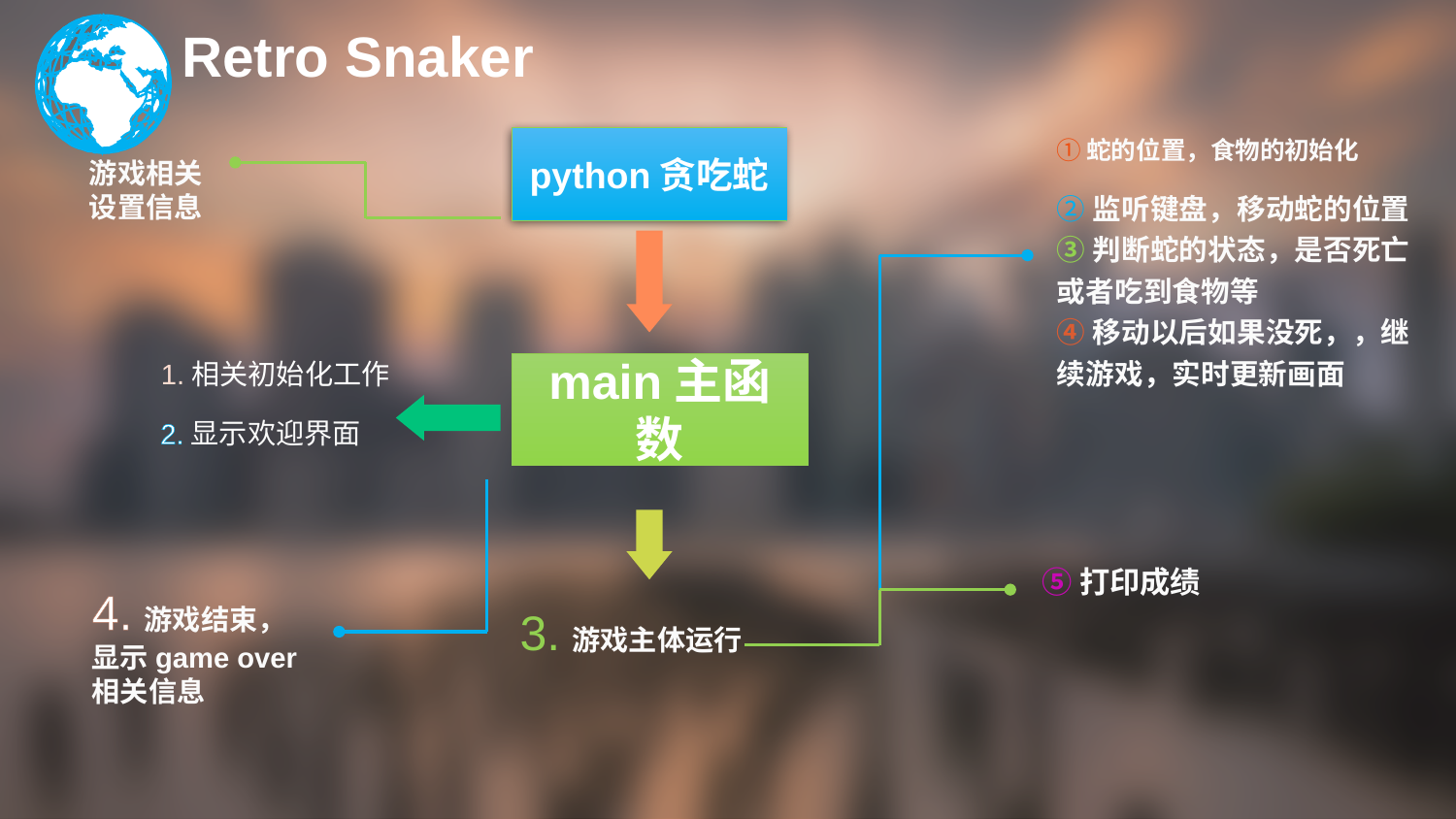

Retro Snaker
python贪吃蛇
①蛇的位置，食物的初始化
游戏相关设置信息
②监听键盘，移动蛇的位置
③判断蛇的状态，是否死亡或者吃到食物等
④移动以后如果没死，，继续游戏，实时更新画面

1.相关初始化工作
main主函数

2.显示欢迎界面

⑤打印成绩
4.游戏结束，显示game over相关信息
3.游戏主体运行